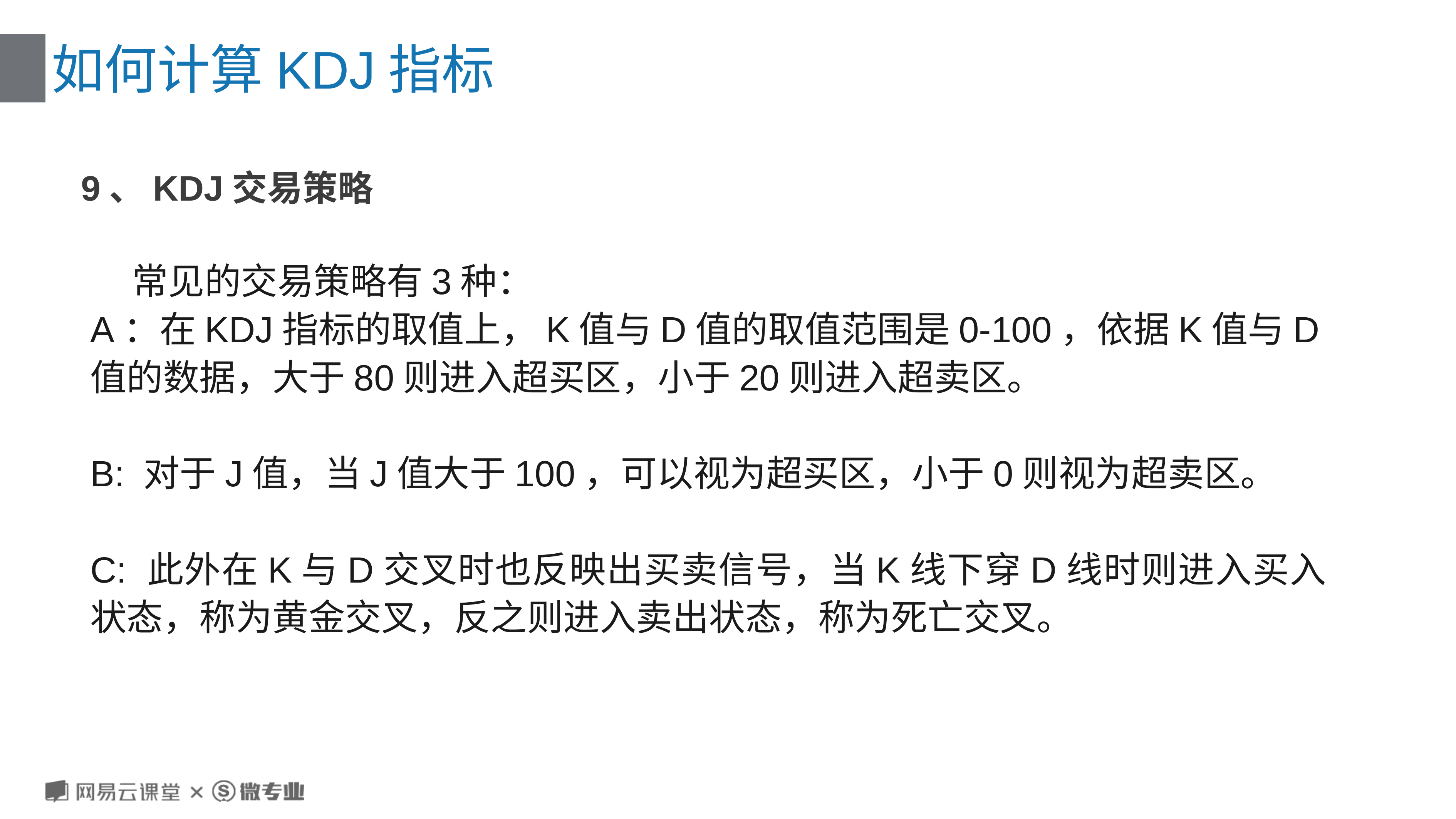

# 如何计算KDJ指标
9、KDJ交易策略

    常见的交易策略有3种：
A：在KDJ指标的取值上，K值与D值的取值范围是0-100，依据K值与D值的数据，大于80则进入超买区，小于20则进入超卖区。

B: 对于J值，当J值大于100，可以视为超买区，小于0则视为超卖区。

C: 此外在K与D交叉时也反映出买卖信号，当K线下穿D线时则进入买入状态，称为黄金交叉，反之则进入卖出状态，称为死亡交叉。